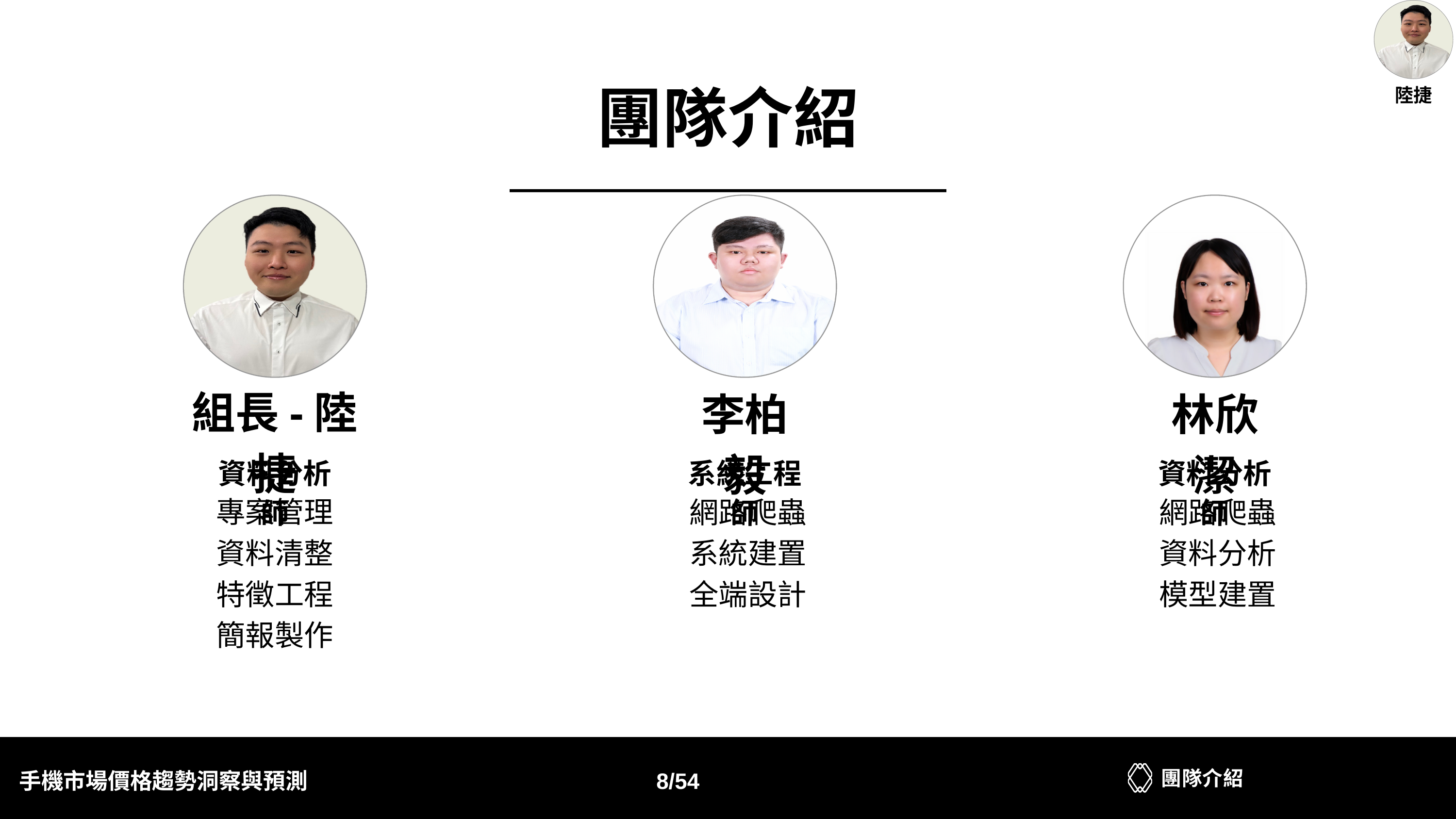

陸捷
團隊介紹

李柏毅

林欣潔
組長-陸捷
資料分析師
系統工程師
資料分析師
專案管理
資料清整
特徵工程
簡報製作
網路爬蟲
資料分析
模型建置
網路爬蟲
系統建置
全端設計

團隊介紹